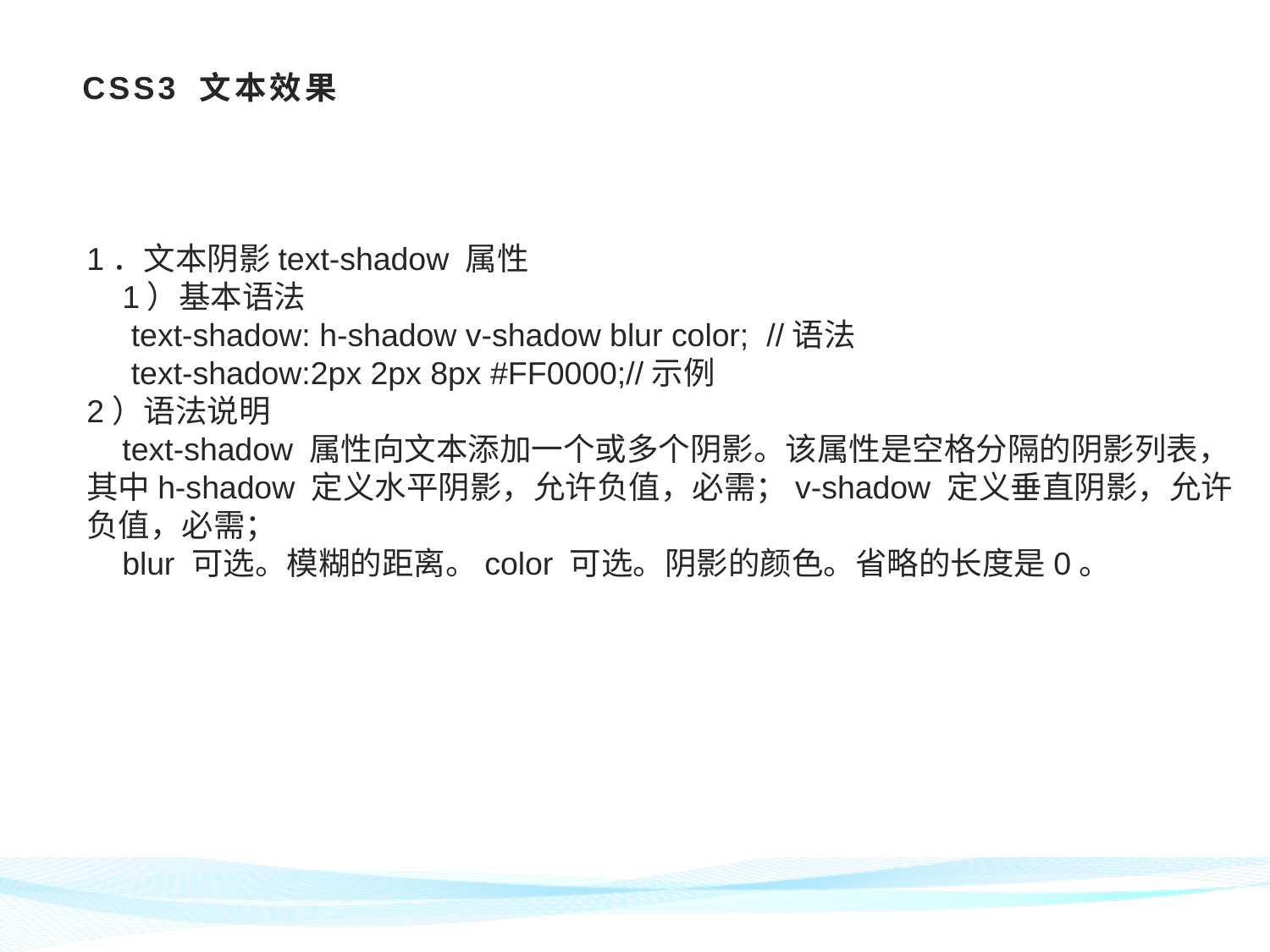

# CSS3 文本效果
1．文本阴影text-shadow 属性
    1）基本语法
     text-shadow: h-shadow v-shadow blur color;  //语法
     text-shadow:2px 2px 8px #FF0000;//示例
2）语法说明
    text-shadow 属性向文本添加一个或多个阴影。该属性是空格分隔的阴影列表，其中h-shadow 定义水平阴影，允许负值，必需；v-shadow 定义垂直阴影，允许负值，必需；
    blur 可选。模糊的距离。color 可选。阴影的颜色。省略的长度是0。